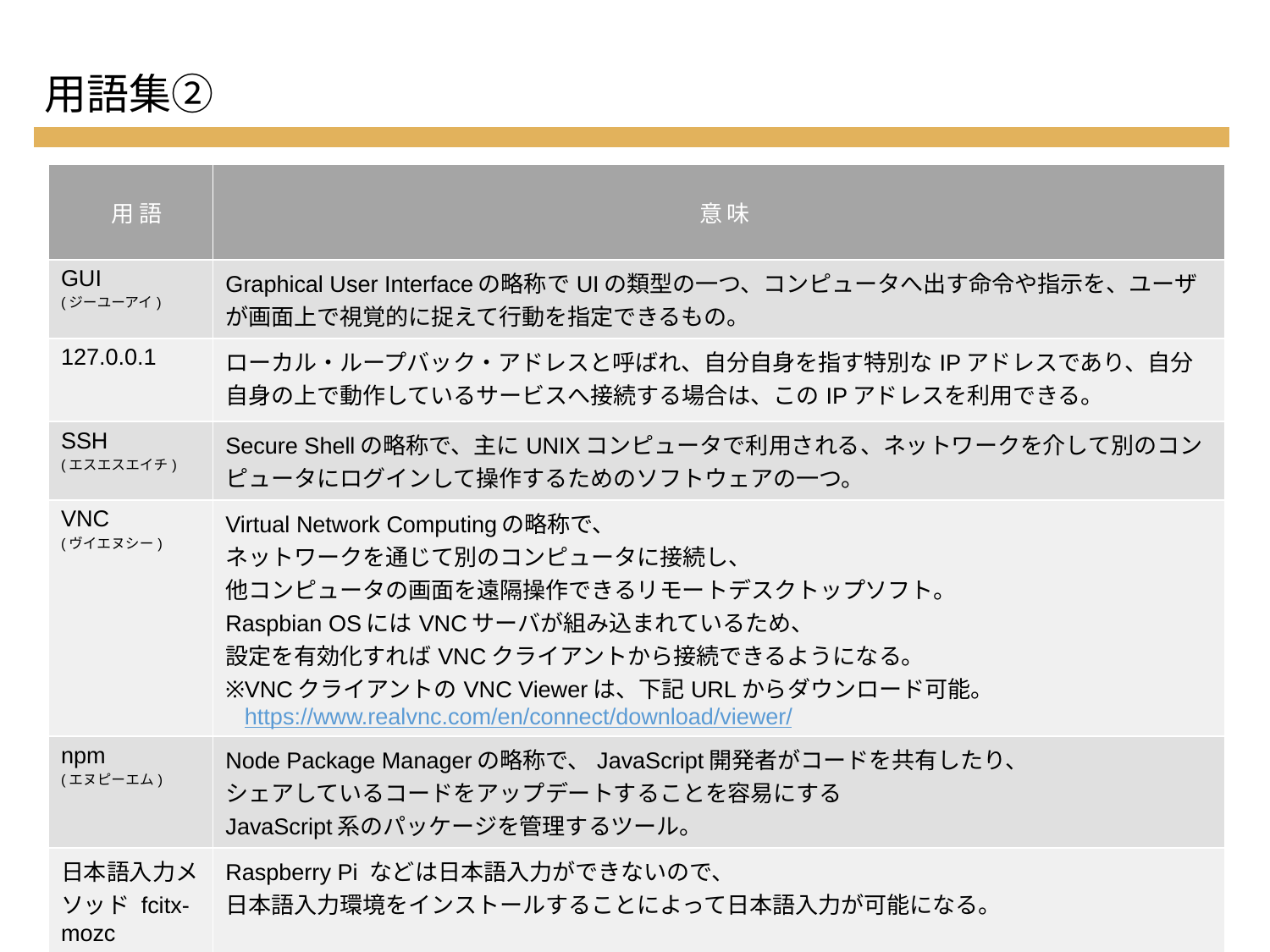

用語集②
| 用 語 | 意 味 |
| --- | --- |
| GUI (ジーユーアイ) | Graphical User Interfaceの略称でUIの類型の一つ、コンピュータへ出す命令や指示を、ユーザが画面上で視覚的に捉えて行動を指定できるもの。 |
| 127.0.0.1 | ローカル・ループバック・アドレスと呼ばれ、自分自身を指す特別なIPアドレスであり、自分自身の上で動作しているサービスへ接続する場合は、このIPアドレスを利用できる。 |
| SSH (エスエスエイチ) | Secure Shellの略称で、主にUNIXコンピュータで利用される、ネットワークを介して別のコンピュータにログインして操作するためのソフトウェアの一つ。 |
| VNC (ヴイエヌシー) | Virtual Network Computingの略称で、 ネットワークを通じて別のコンピュータに接続し、 他コンピュータの画面を遠隔操作できるリモートデスクトップソフト。 Raspbian OSにはVNCサーバが組み込まれているため、 設定を有効化すればVNCクライアントから接続できるようになる。 ※VNCクライアントのVNC Viewerは、下記URLからダウンロード可能。 https://www.realvnc.com/en/connect/download/viewer/ |
| npm (エヌピーエム) | Node Package Managerの略称で、JavaScript開発者がコードを共有したり、 シェアしているコードをアップデートすることを容易にする JavaScript系のパッケージを管理するツール。 |
| 日本語入力メソッド fcitx-mozc | Raspberry Pi などは日本語入力ができないので、 日本語入力環境をインストールすることによって日本語入力が可能になる。 |
68